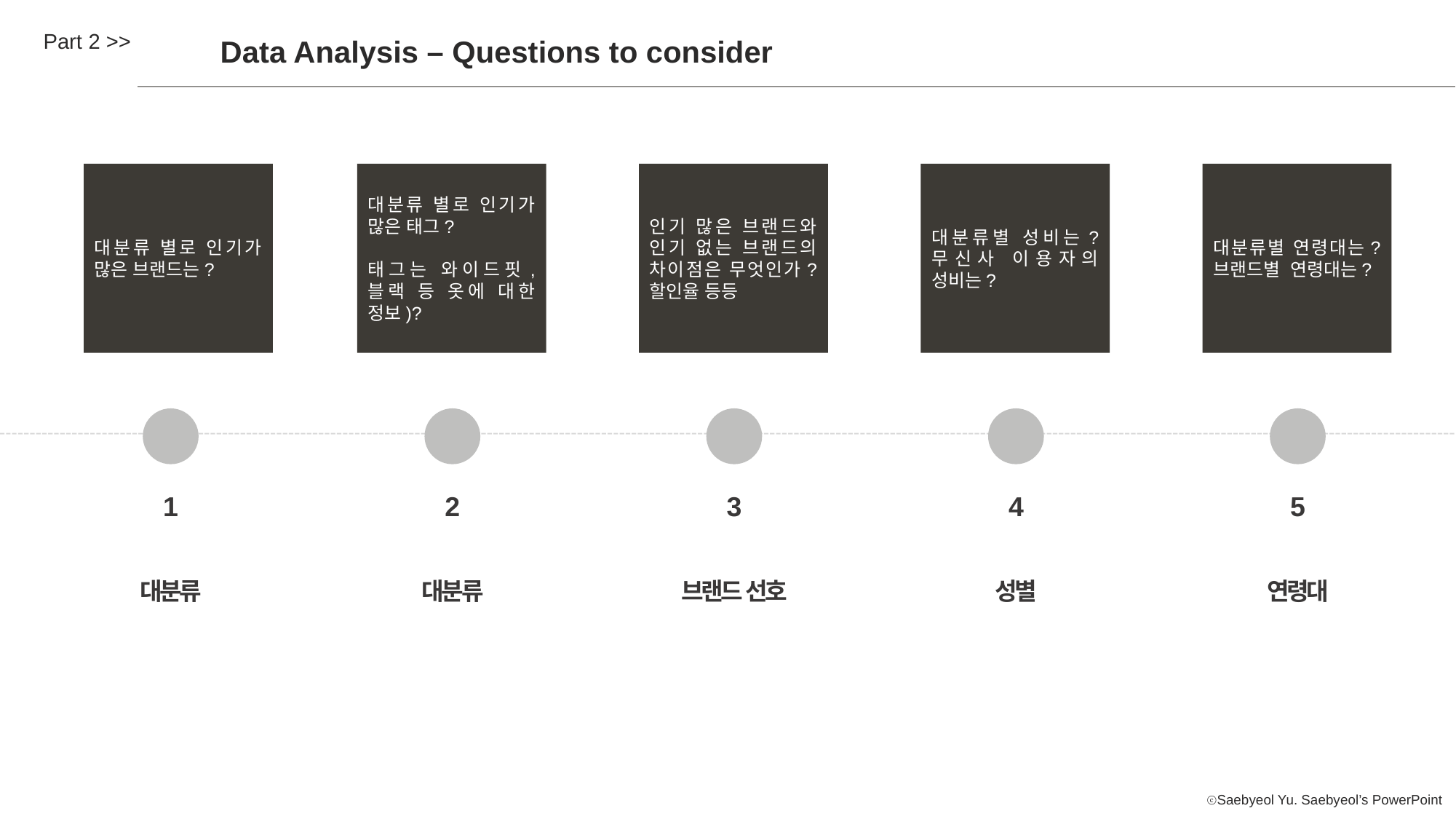

Part 2 >>

Data Analysis – Questions to consider

대분류 별로 인기가 많은 브랜드는?
대분류 별로 인기가 많은 태그?

태그는 와이드핏, 블랙 등 옷에 대한 정보)?
인기 많은 브랜드와 인기 없는 브랜드의 차이점은 무엇인가?
할인율 등등
대분류별 성비는?
무신사 이용자의 성비는?
대분류별 연령대는?
브랜드별  연령대는?

1
2
3
4
5
대분류
대분류
브랜드 선호
성별
연령대